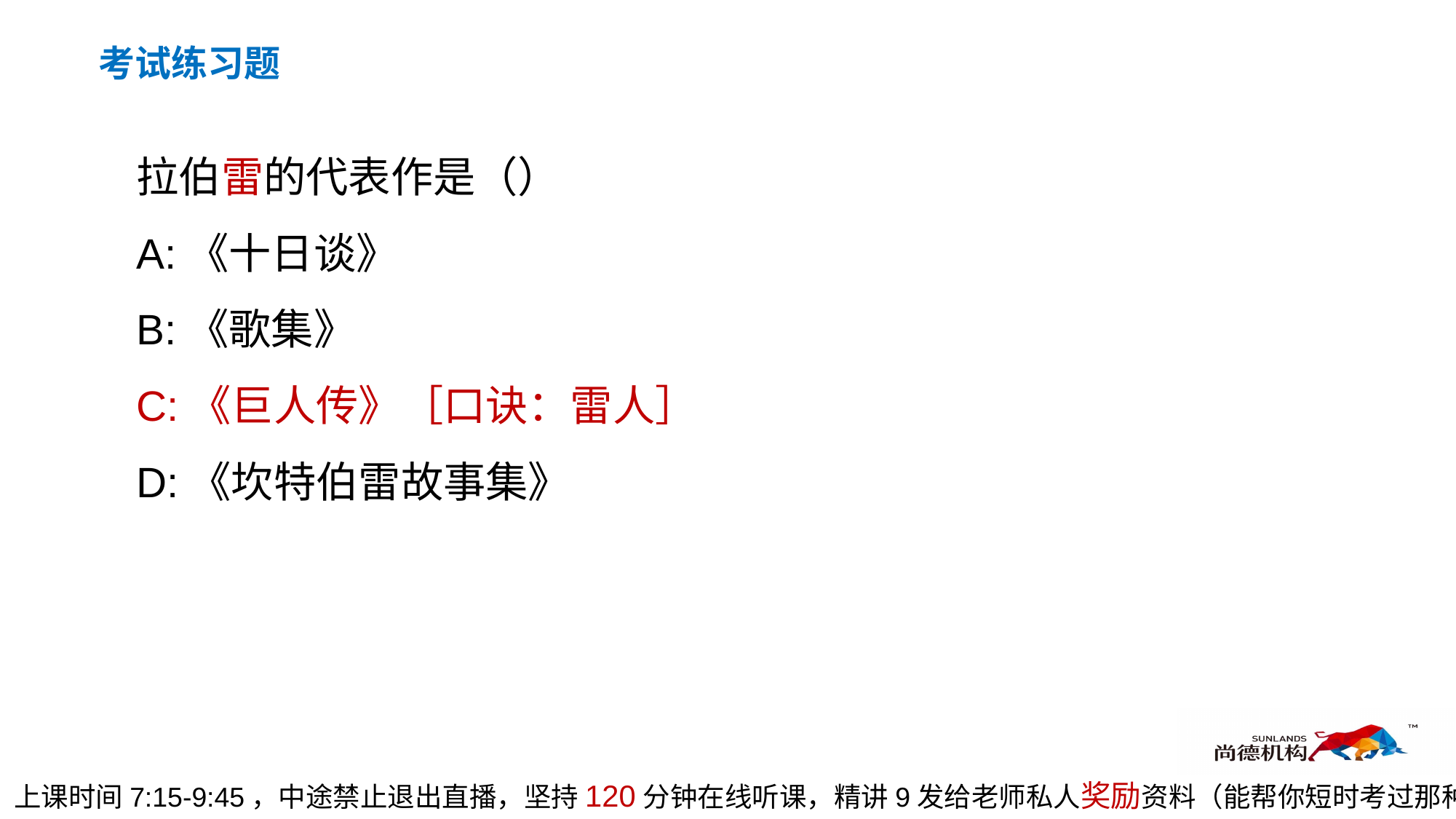

考试练习题
拉伯雷的代表作是（）
A:《十日谈》
B:《歌集》
C:《巨人传》［口诀：雷人］
D:《坎特伯雷故事集》